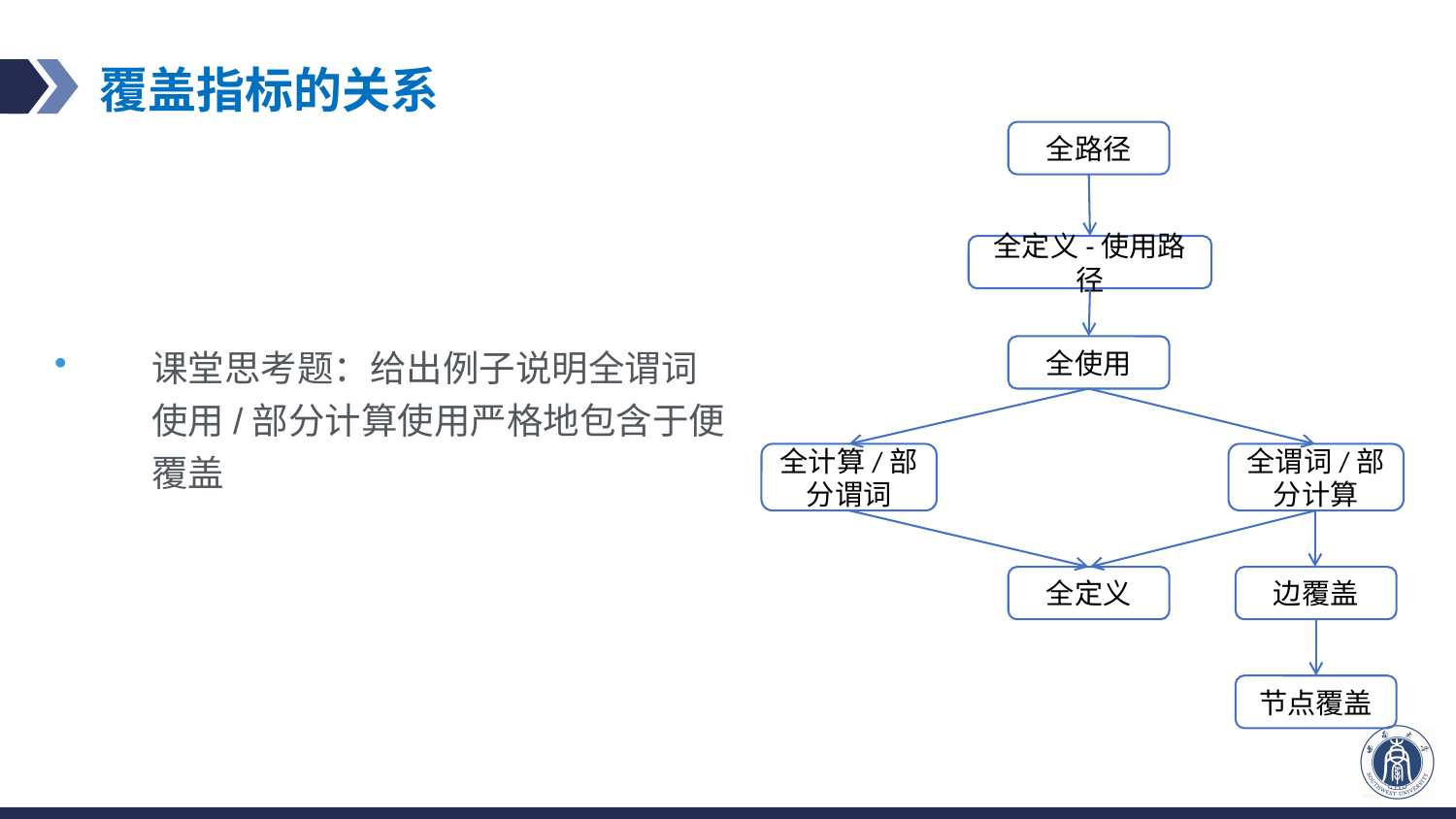

# 覆盖指标的关系
全路径
课堂思考题：给出例子说明全谓词使用/部分计算使用严格地包含于便覆盖
全定义-使用路径
全使用
全计算/部分谓词
全谓词/部分计算
全定义
边覆盖
节点覆盖